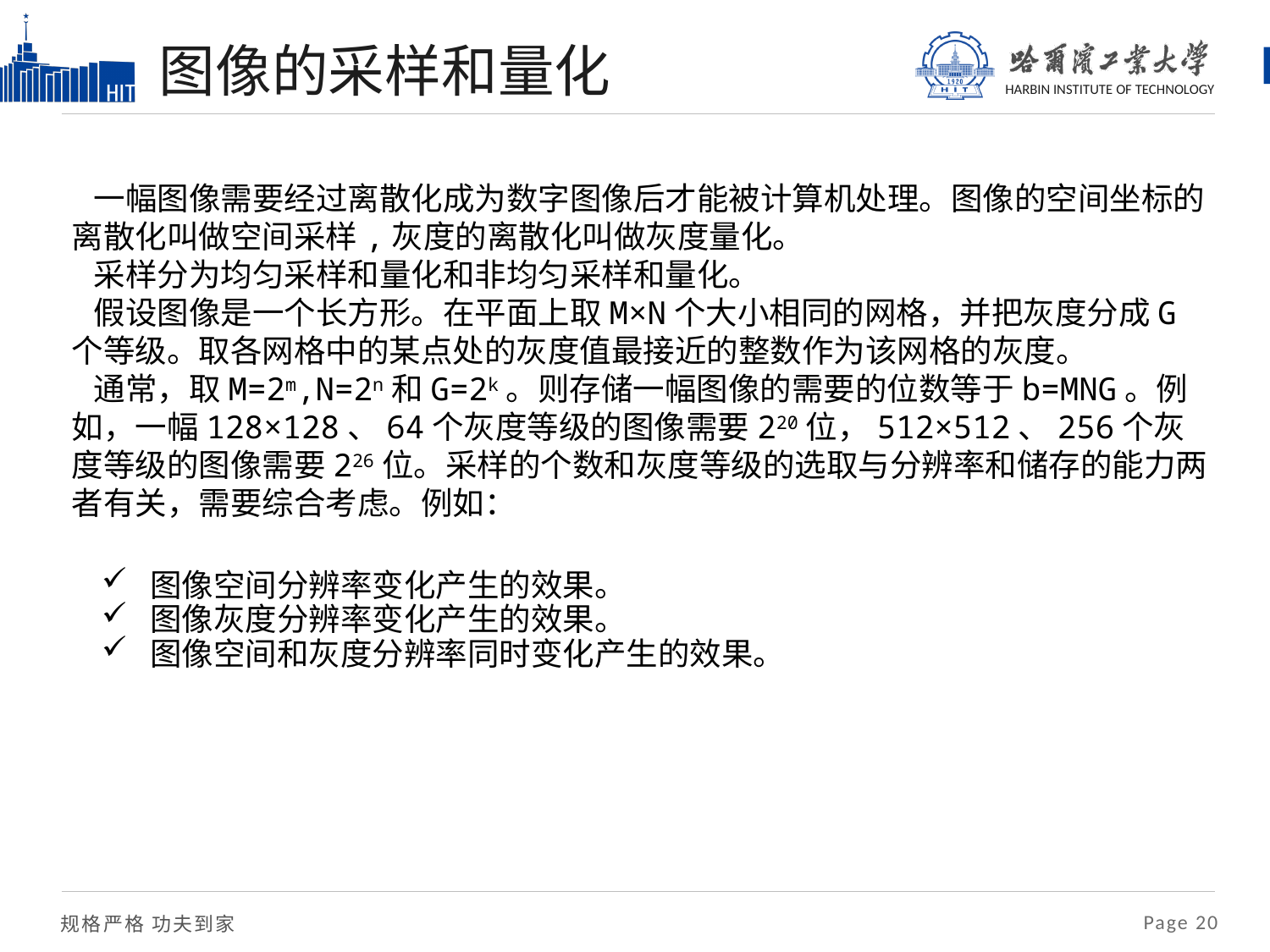

# 图像的采样和量化
  一幅图像需要经过离散化成为数字图像后才能被计算机处理。图像的空间坐标的离散化叫做空间采样,灰度的离散化叫做灰度量化。
  采样分为均匀采样和量化和非均匀采样和量化。
  假设图像是一个长方形。在平面上取M×N个大小相同的网格，并把灰度分成G个等级。取各网格中的某点处的灰度值最接近的整数作为该网格的灰度。
  通常，取M=2m,N=2n和G=2k。则存储一幅图像的需要的位数等于b=MNG。例如，一幅128×128、64个灰度等级的图像需要220位，512×512、256个灰度等级的图像需要226位。采样的个数和灰度等级的选取与分辨率和储存的能力两者有关，需要综合考虑。例如：
图像空间分辨率变化产生的效果。
图像灰度分辨率变化产生的效果。
图像空间和灰度分辨率同时变化产生的效果。